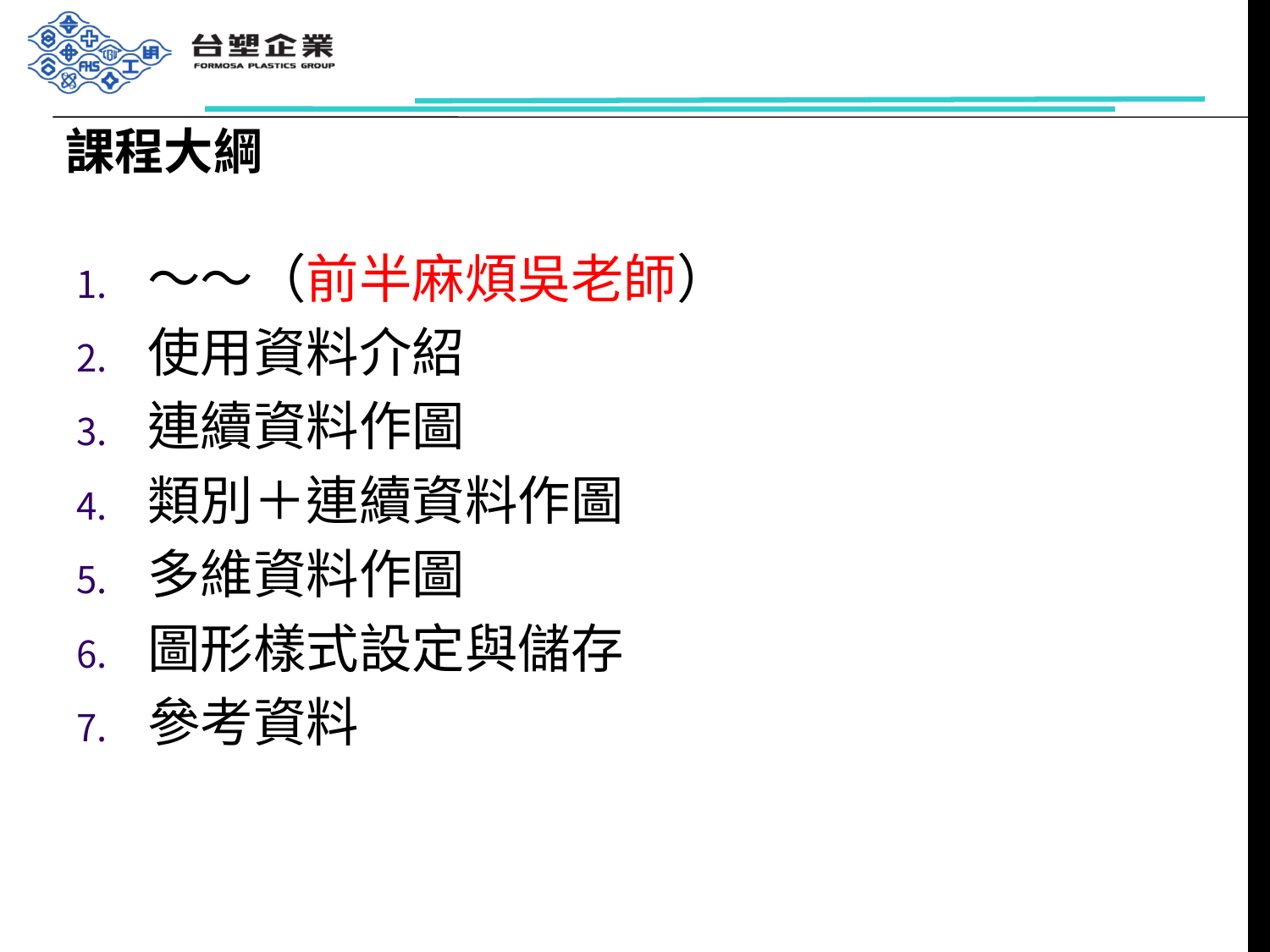

# 課程大綱
～～（前半麻煩吳老師）
使用資料介紹
連續資料作圖
類別＋連續資料作圖
多維資料作圖
圖形樣式設定與儲存
參考資料